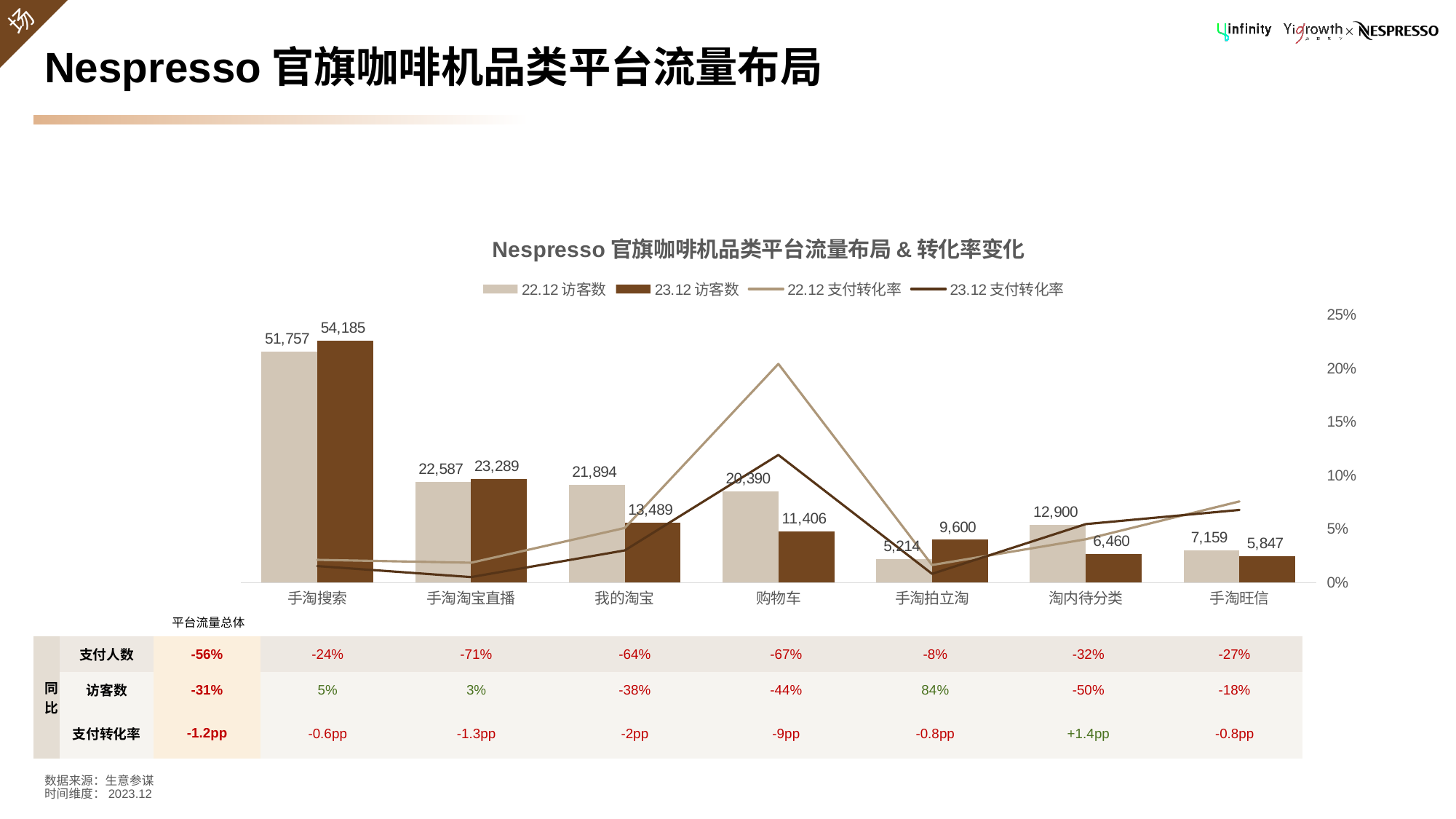

# Nespresso官旗咖啡机品类平台流量布局

### Chart: Nespresso官旗咖啡机品类平台流量布局&转化率变化

| Category | 22.12访客数 | 23.12访客数 | 22.12支付转化率 | 23.12支付转化率 |
|---|---|---|---|---|
| 手淘搜索 | 51757.0 | 54185.0 | 0.02131112699731437 | 0.01546553474208729 |
| 手淘淘宝直播 | 22587.0 | 23289.0 | 0.01859476690131492 | 0.005195585898922238 |
| 我的淘宝 | 21894.0 | 13489.0 | 0.0510185438933041 | 0.03009859885832901 |
| 购物车 | 20390.0 | 11406.0 | 0.2042667974497303 | 0.1192354900929335 |
| 手淘拍立淘 | 5214.0 | 9600.0 | 0.01649405446873801 | 0.008229166666666666 |
| 淘内待分类 | 12900.0 | 6460.0 | 0.04046511627906977 | 0.05464396284829721 |
| 手淘旺信 | 7159.0 | 5847.0 | 0.07584858220421847 | 0.06789806738498375 |
平台流量总体
| 同比 | 支付人数 | -56% | -24% | -71% | -64% | -67% | -8% | -32% | -27% |
| --- | --- | --- | --- | --- | --- | --- | --- | --- | --- |
|  | 访客数 | -31% | 5% | 3% | -38% | -44% | 84% | -50% | -18% |
|  | 支付转化率 | -1.2pp | -0.6pp | -1.3pp | -2pp | -9pp | -0.8pp | +1.4pp | -0.8pp |
数据来源：生意参谋
时间维度：2023.12